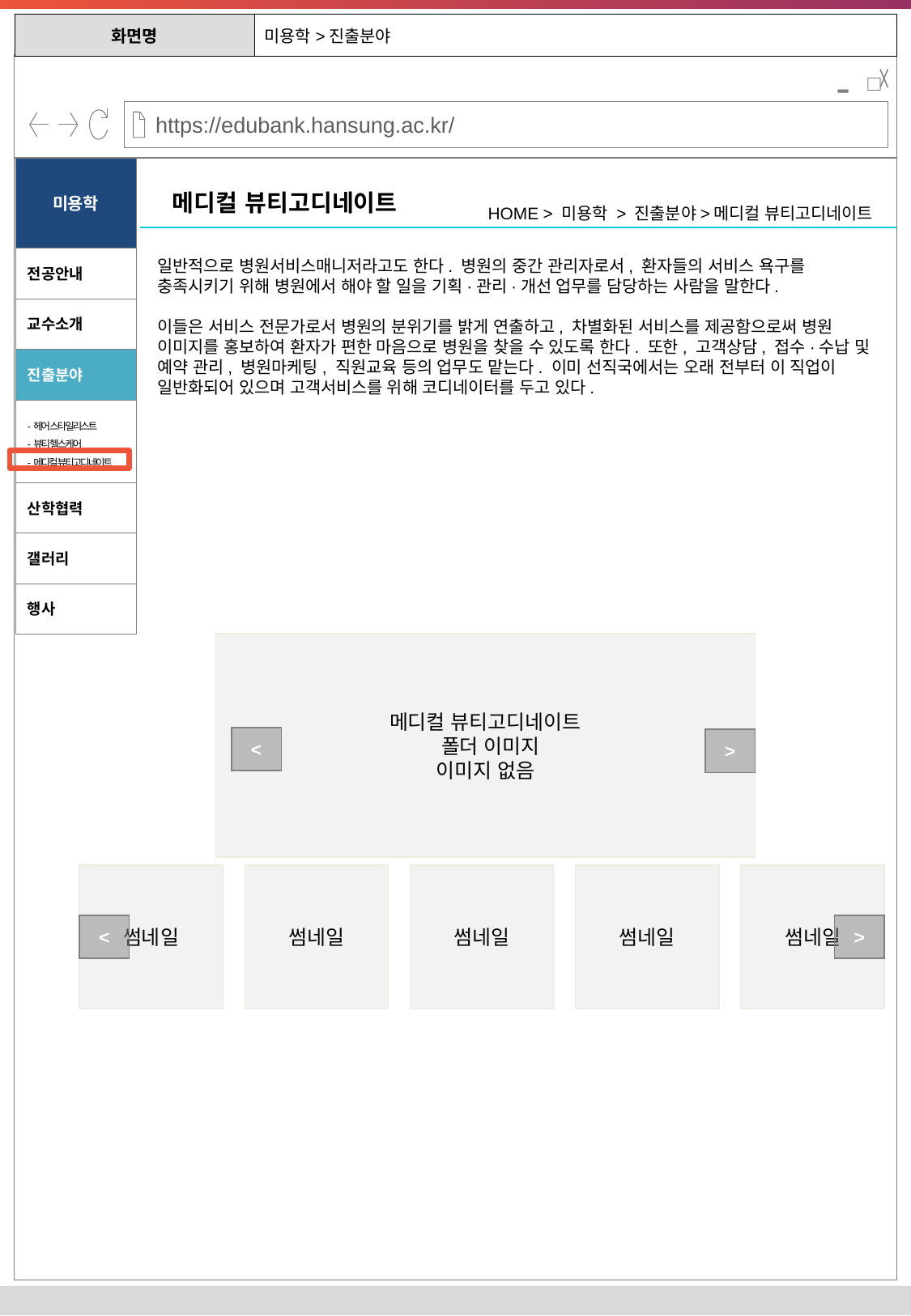

| 화면명 | 미용학>진출분야 |
| --- | --- |
-
미용학
메디컬 뷰티고디네이트
HOME > 미용학 > 진출분야>메디컬 뷰티고디네이트
전공안내
일반적으로 병원서비스매니저라고도 한다. 병원의 중간 관리자로서, 환자들의 서비스 욕구를 충족시키기 위해 병원에서 해야 할 일을 기획·관리·개선 업무를 담당하는 사람을 말한다.

이들은 서비스 전문가로서 병원의 분위기를 밝게 연출하고, 차별화된 서비스를 제공함으로써 병원 이미지를 홍보하여 환자가 편한 마음으로 병원을 찾을 수 있도록 한다. 또한, 고객상담, 접수·수납 및 예약 관리, 병원마케팅, 직원교육 등의 업무도 맡는다. 이미 선직국에서는 오래 전부터 이 직업이 일반화되어 있으며 고객서비스를 위해 코디네이터를 두고 있다.
교수소개
진출분야
-헤어 스타일리스트
-뷰티 헬스케어
-메디컬 뷰티고디네이트

산학협력
갤러리
행사
메디컬 뷰티고디네이트
 폴더 이미지
이미지 없음
<
>
썸네일
썸네일
썸네일
썸네일
썸네일
<
>